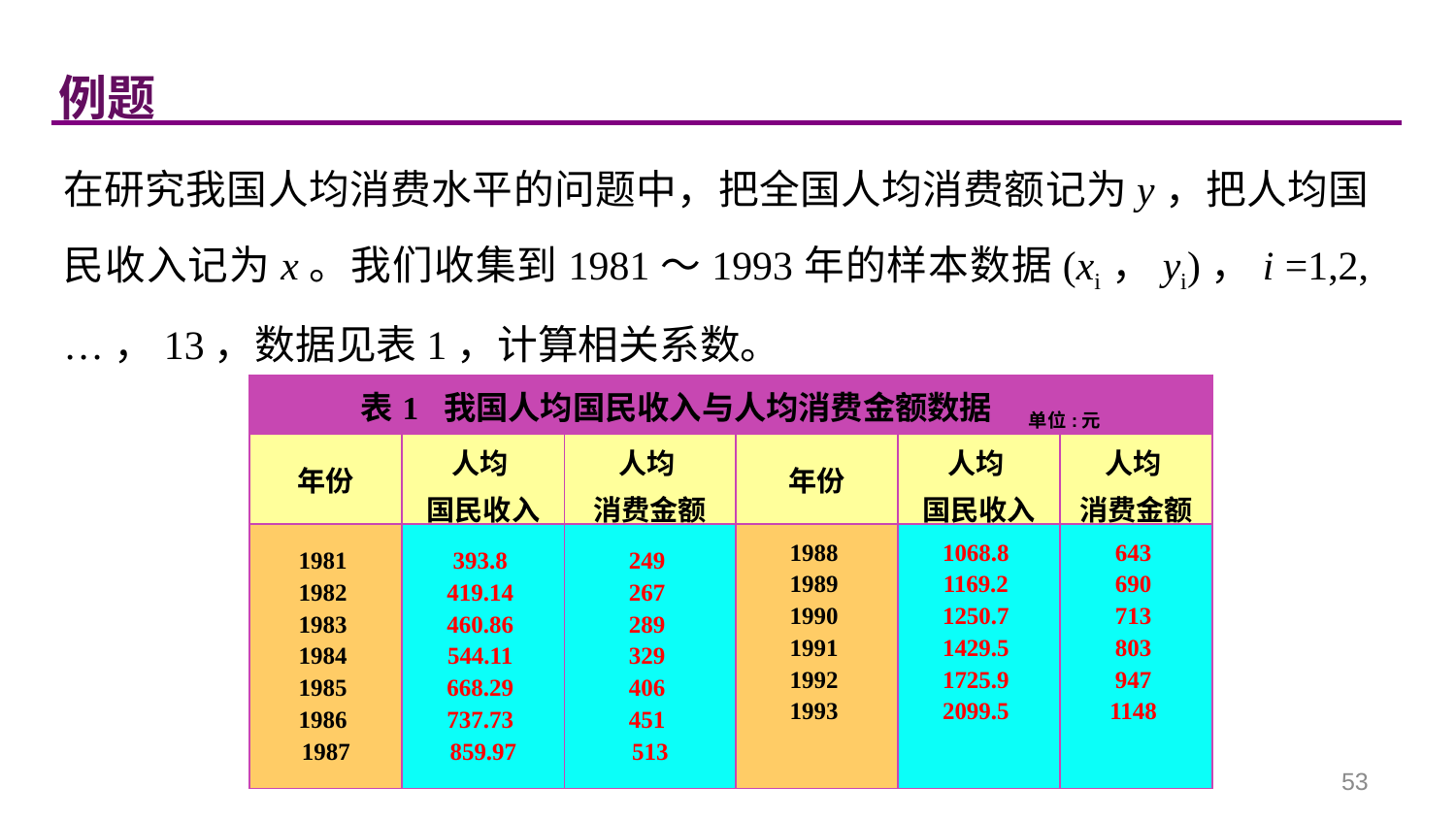

例题
在研究我国人均消费水平的问题中，把全国人均消费额记为y，把人均国民收入记为x。我们收集到1981～1993年的样本数据(xi，yi)，i =1,2,…，13，数据见表1，计算相关系数。
| 表1 我国人均国民收入与人均消费金额数据 单位:元 |  |  |  |  |  |
| --- | --- | --- | --- | --- | --- |
| 年份 | 人均 国民收入 | 人均 消费金额 | 年份 | 人均 国民收入 | 人均 消费金额 |
| 1981 1982 1983 1984 1985 1986 1987 | 393.8 419.14 460.86 544.11 668.29 737.73 859.97 | 249 267 289 329 406 451 513 | 1988 1989 1990 1991 1992 1993 | 1068.8 1169.2 1250.7 1429.5 1725.9 2099.5 | 643 690 713 803 947 1148 |
53